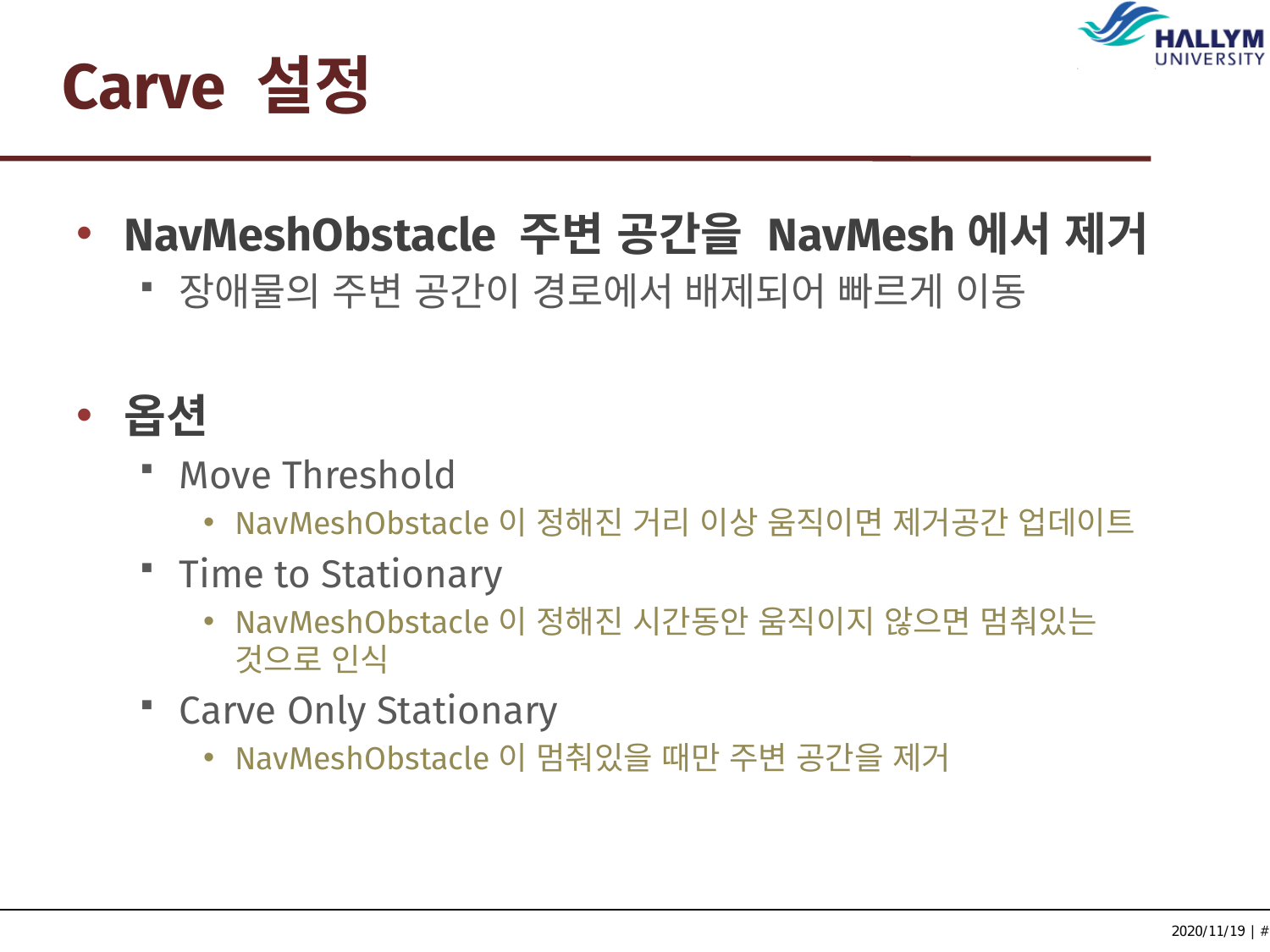

# Carve 설정
NavMeshObstacle 주변 공간을 NavMesh에서 제거
장애물의 주변 공간이 경로에서 배제되어 빠르게 이동

옵션
Move Threshold
NavMeshObstacle이 정해진 거리 이상 움직이면 제거공간 업데이트
Time to Stationary
NavMeshObstacle이 정해진 시간동안 움직이지 않으면 멈춰있는 것으로 인식
Carve Only Stationary
NavMeshObstacle이 멈춰있을 때만 주변 공간을 제거